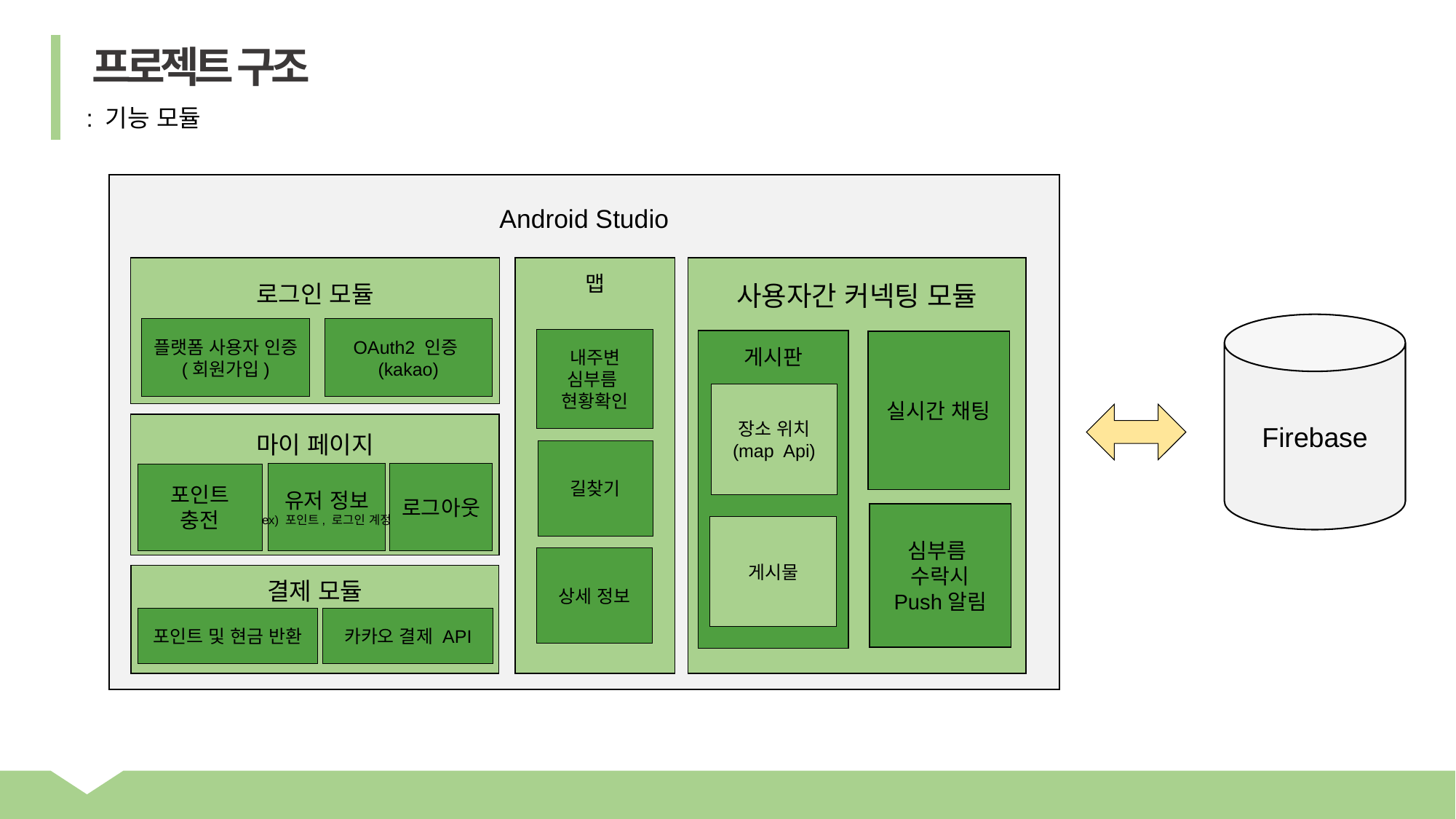

프로젝트 구조

: 기능 모듈

Android Studio

맵
사용자간 커넥팅 모듈

로그인 모듈
플랫폼 사용자 인증
(회원가입)
OAuth2 인증
(kakao)
Firebase
내주변
심부름
현황확인
게시판
게시물
실시간 채팅
장소 위치
(map  Api)

마이 페이지

길찾기
유저 정보
ex) 포인트, 로그인 계정
로그아웃
포인트 충전

심부름
수락시
Push알림

상세 정보
결제 모듈
포인트 및 현금 반환
카카오 결제 API